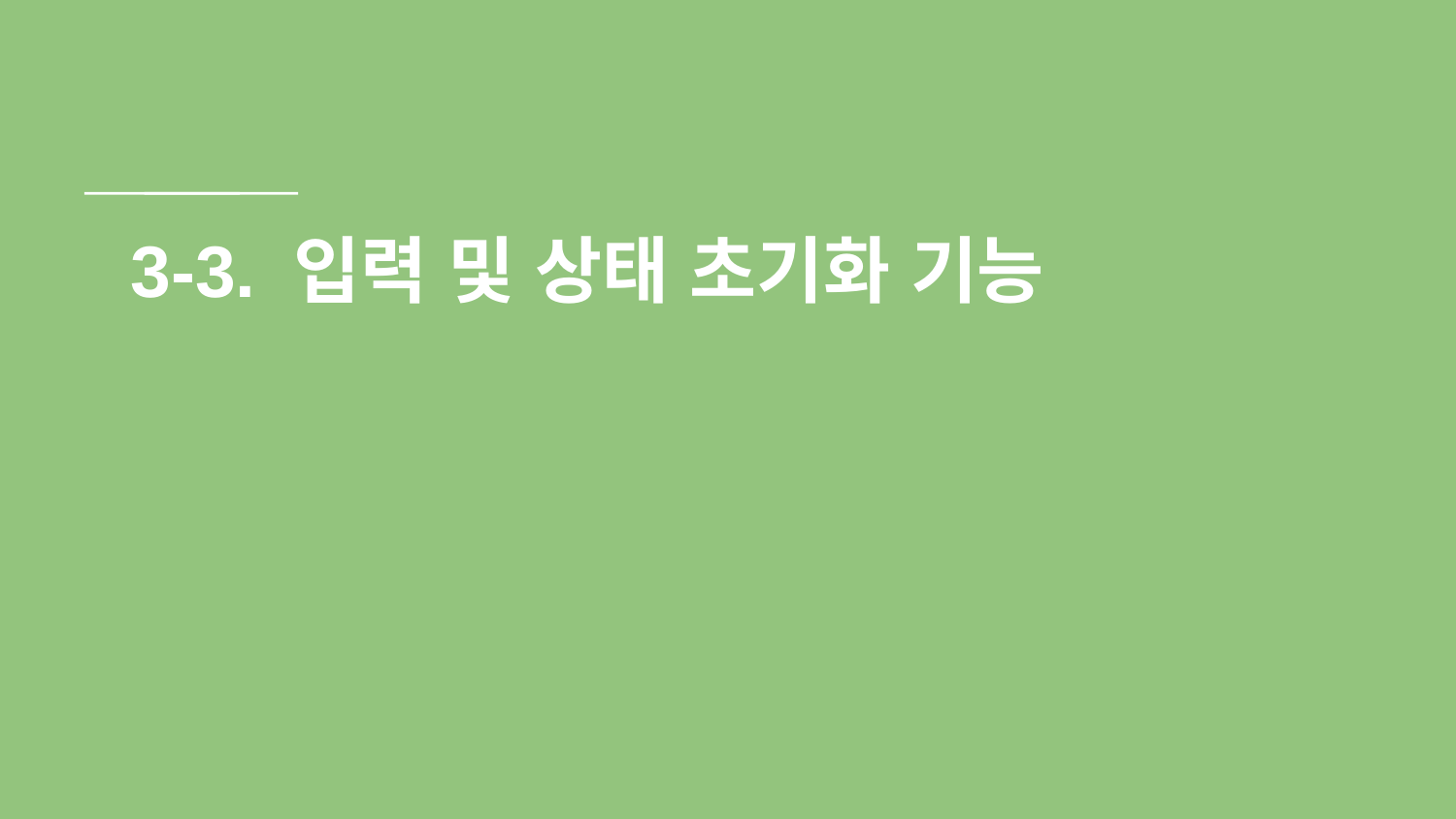

# 3-3. 입력 및 상태 초기화 기능